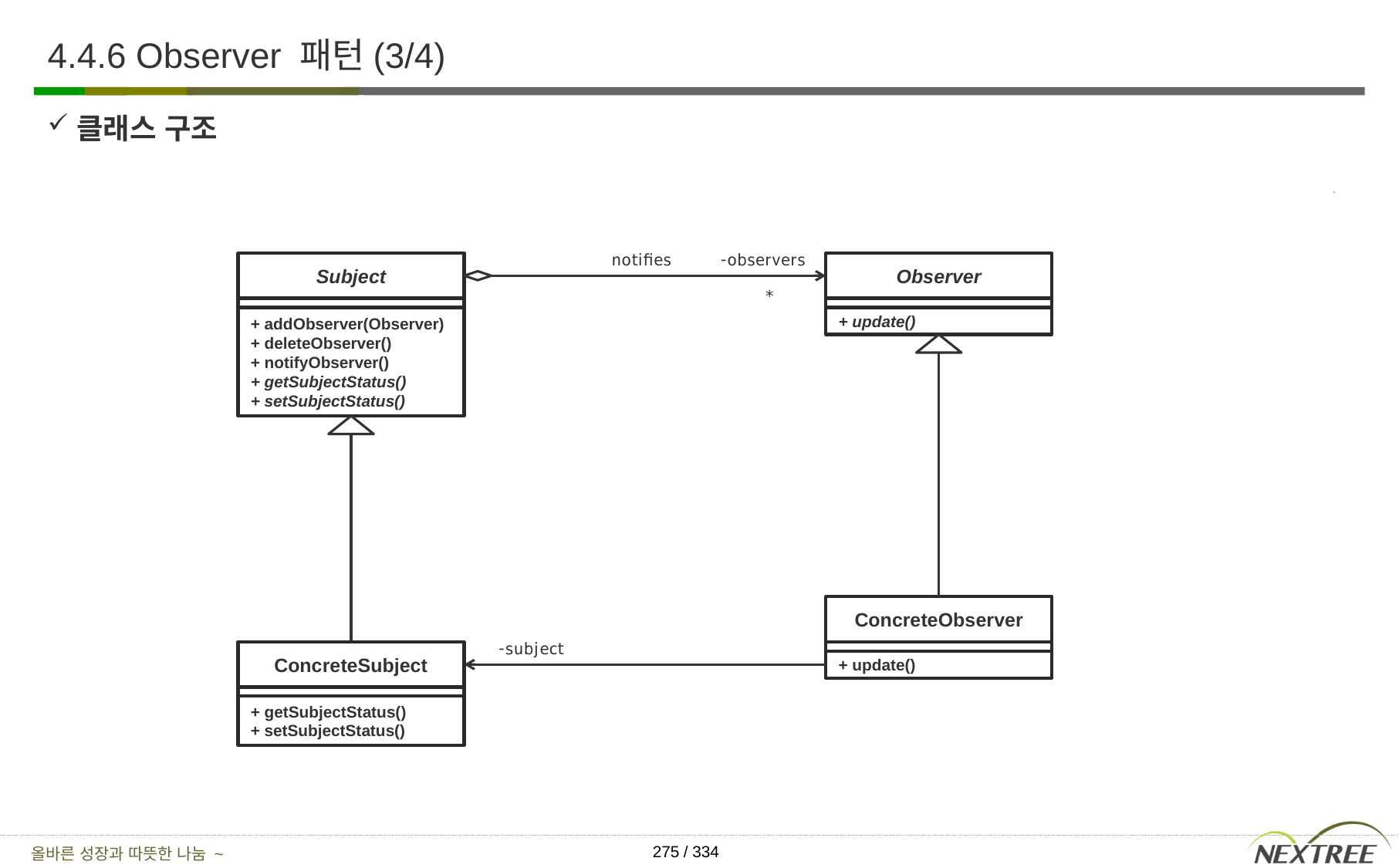

# 4.4.6 Observer 패턴(3/4)
클래스 구조
notifies
-observers
Subject
Observer

*

+ addObserver(Observer)
+ deleteObserver()
+ notifyObserver()
+ getSubjectStatus()
+ setSubjectStatus()
+ update()

ConcreteObserver
-subject
ConcreteSubject

+ update()

+ getSubjectStatus()
+ setSubjectStatus()